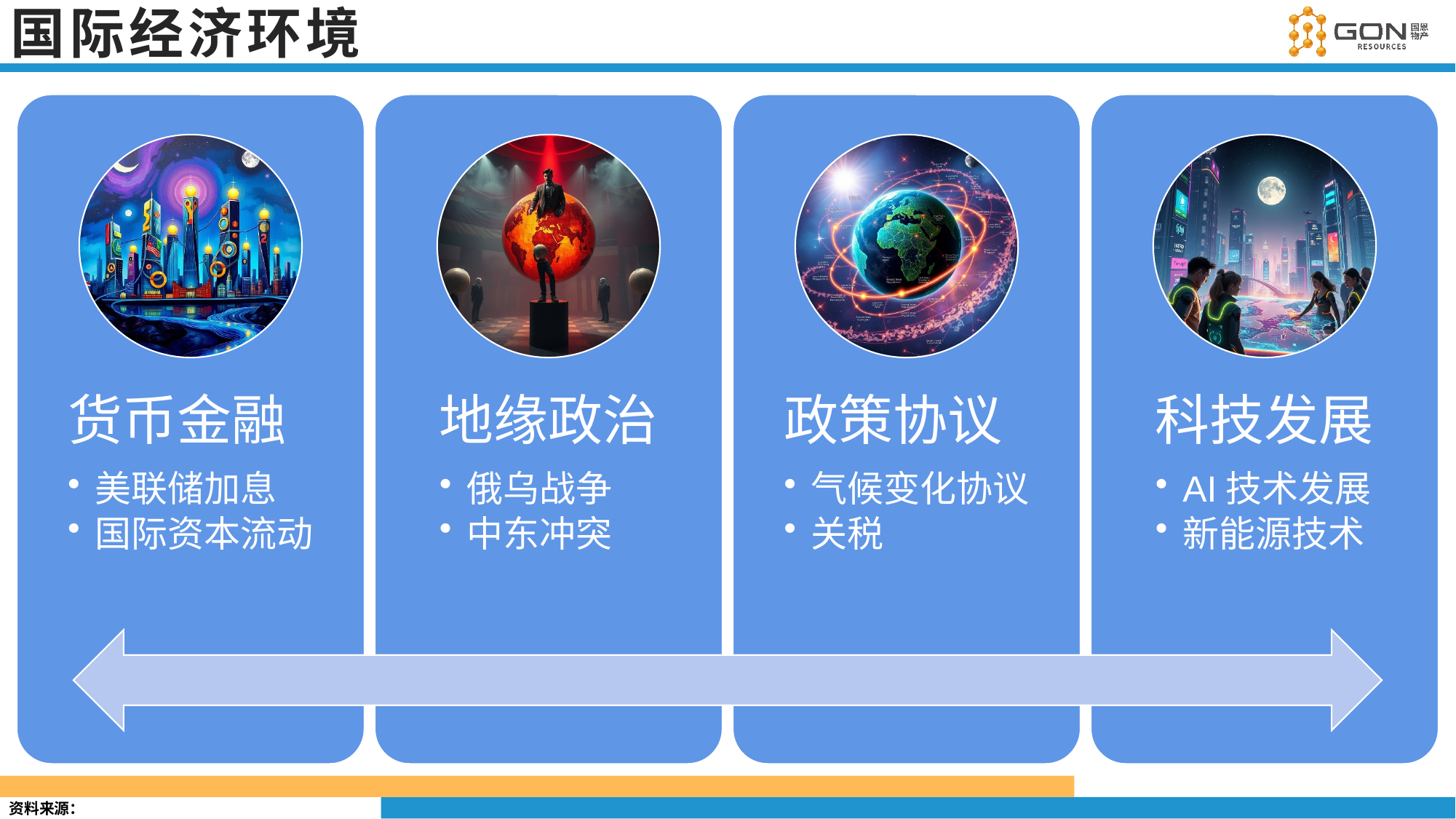

# 国际经济环境
货币金融
美联储加息
国际资本流动
地缘政治
俄乌战争
中东冲突
政策协议
气候变化协议
关税
科技发展
AI技术发展
新能源技术